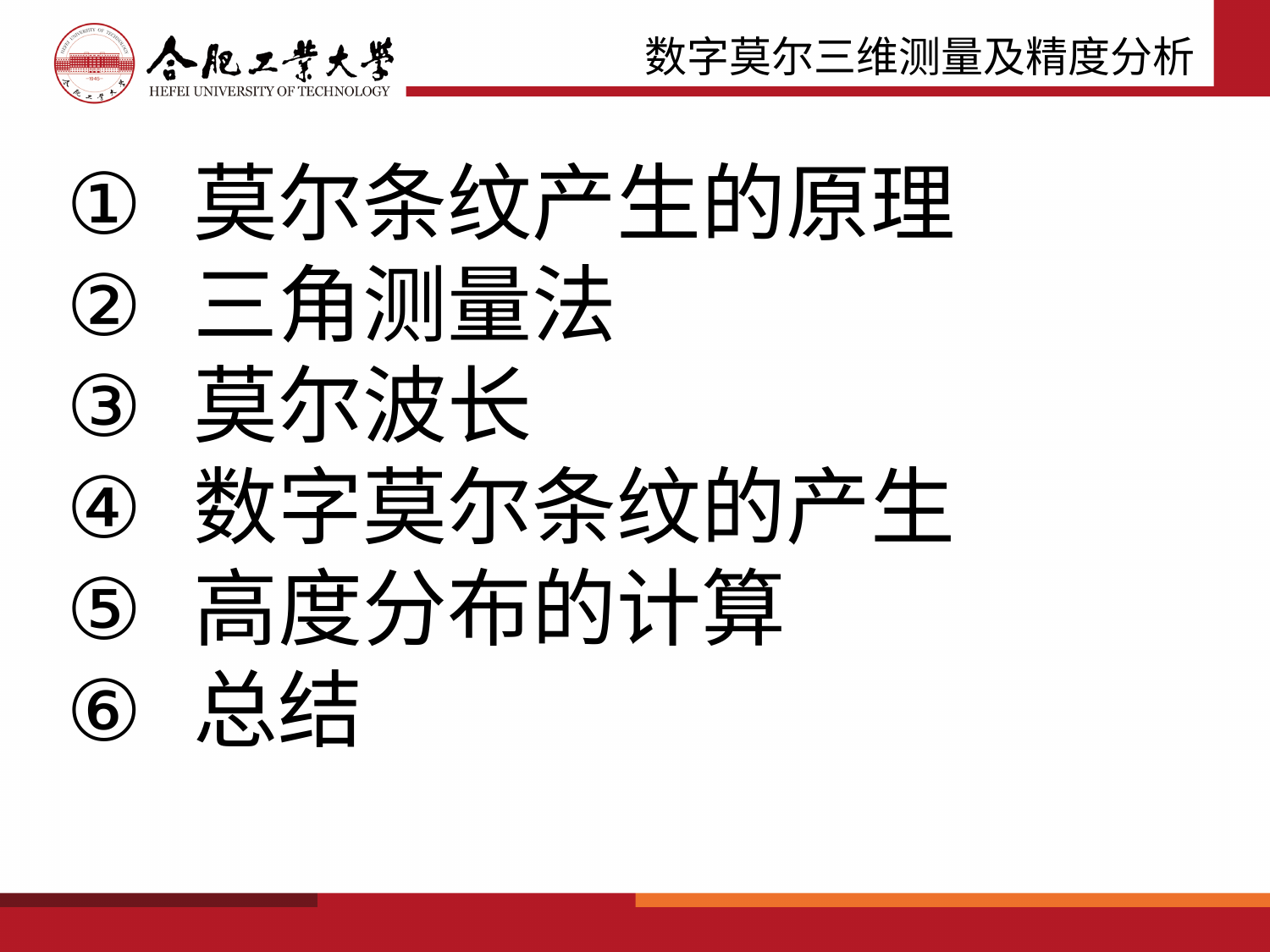

数字莫尔三维测量及精度分析
莫尔条纹产生的原理
三角测量法
莫尔波长
数字莫尔条纹的产生
高度分布的计算
总结